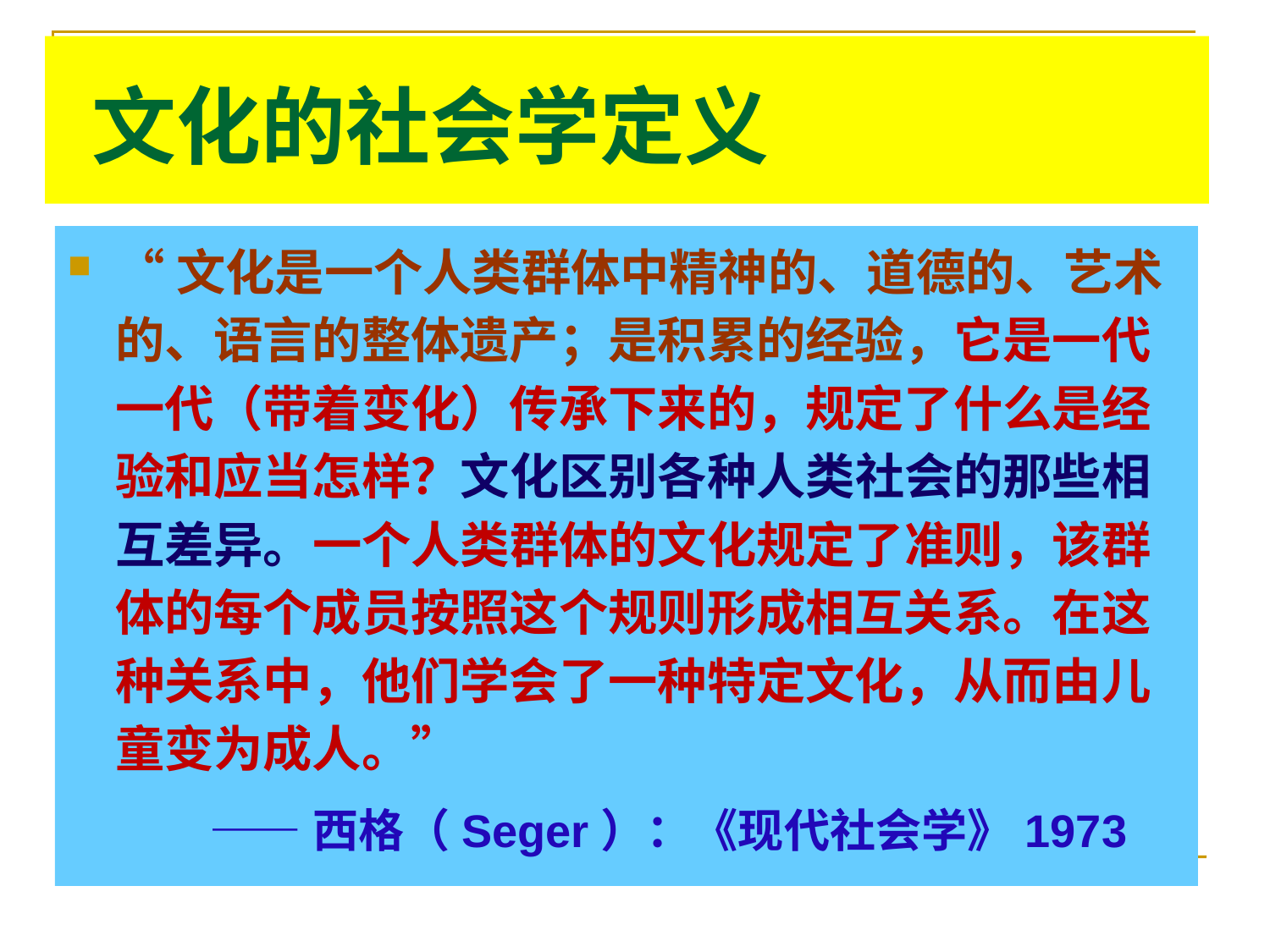

# 文化的社会学定义
“文化是一个人类群体中精神的、道德的、艺术的、语言的整体遗产；是积累的经验，它是一代一代（带着变化）传承下来的，规定了什么是经验和应当怎样？文化区别各种人类社会的那些相互差异。一个人类群体的文化规定了准则，该群体的每个成员按照这个规则形成相互关系。在这种关系中，他们学会了一种特定文化，从而由儿童变为成人。”
                ——西格（Seger）：《现代社会学》1973

2